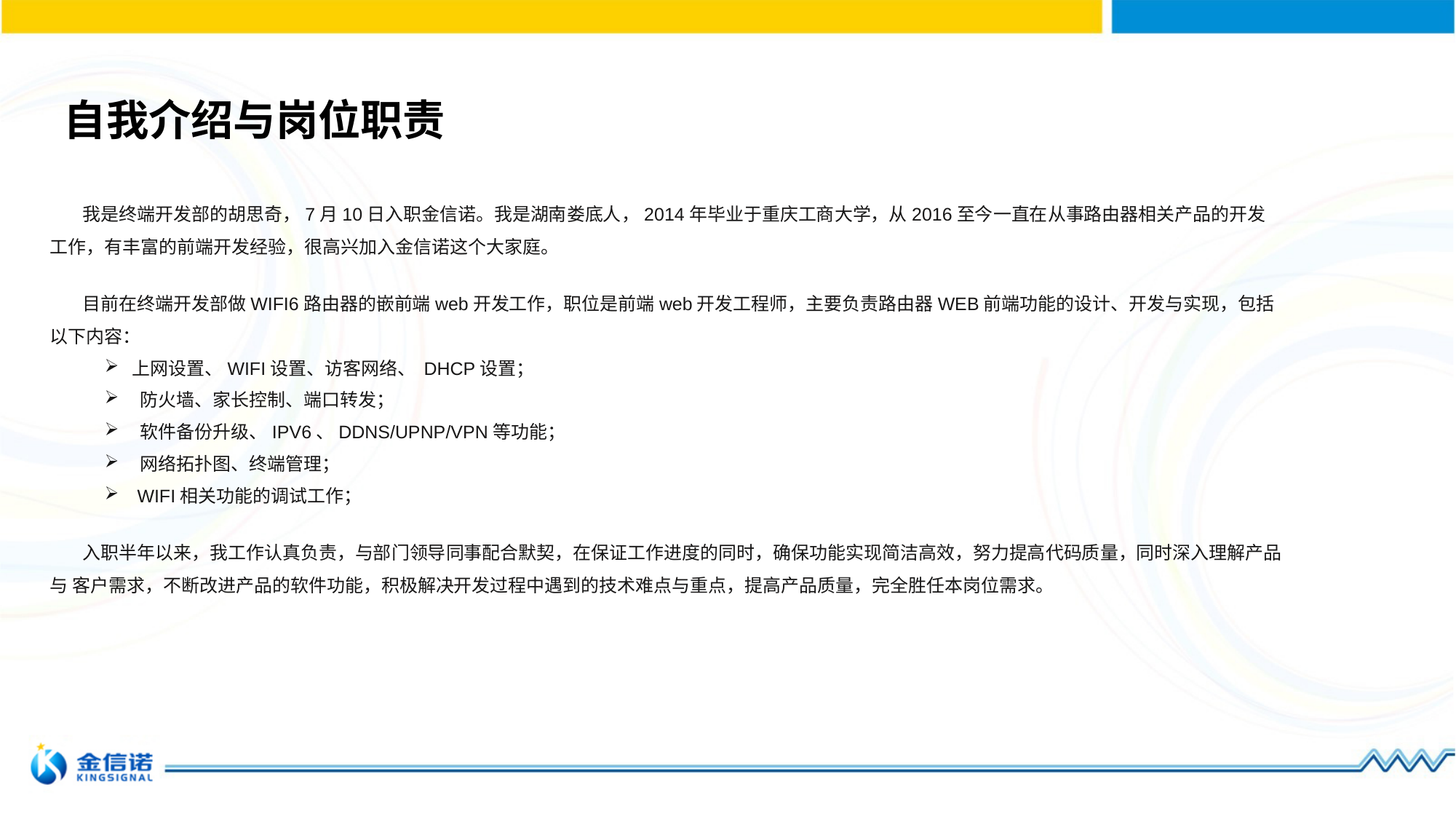

# 自我介绍与岗位职责

       我是终端开发部的胡思奇，7月10日入职金信诺。我是湖南娄底人，2014年毕业于重庆工商大学，从2016至今一直在从事路由器相关产品的开发工作，有丰富的前端开发经验，很高兴加入金信诺这个大家庭。
       目前在终端开发部做WIFI6路由器的嵌前端web开发工作，职位是前端web开发工程师，主要负责路由器WEB前端功能的设计、开发与实现，包括以下内容：
上网设置、WIFI设置、访客网络、 DHCP设置；
 防火墙、家长控制、端口转发；
 软件备份升级、IPV6、DDNS/UPNP/VPN等功能；
 网络拓扑图、终端管理；
 WIFI相关功能的调试工作；
       入职半年以来，我工作认真负责，与部门领导同事配合默契，在保证工作进度的同时，确保功能实现简洁高效，努力提高代码质量，同时深入理解产品与 客户需求，不断改进产品的软件功能，积极解决开发过程中遇到的技术难点与重点，提高产品质量，完全胜任本岗位需求。